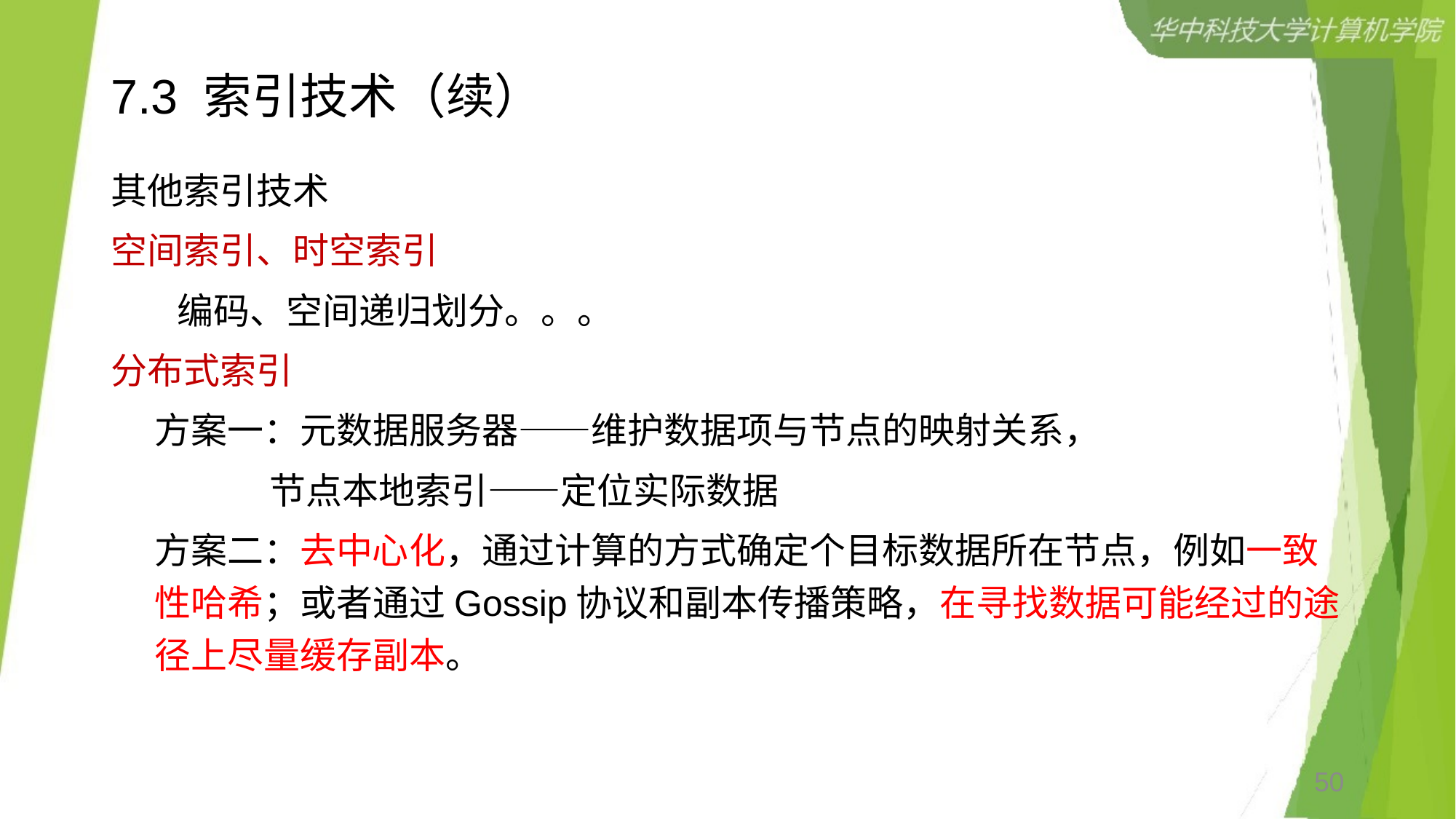

# 7.3 索引技术（续）
其他索引技术
空间索引、时空索引
       编码、空间递归划分。。。
分布式索引
方案一：元数据服务器——维护数据项与节点的映射关系，
             节点本地索引——定位实际数据
方案二：去中心化，通过计算的方式确定个目标数据所在节点，例如一致性哈希；或者通过Gossip协议和副本传播策略，在寻找数据可能经过的途径上尽量缓存副本。
50